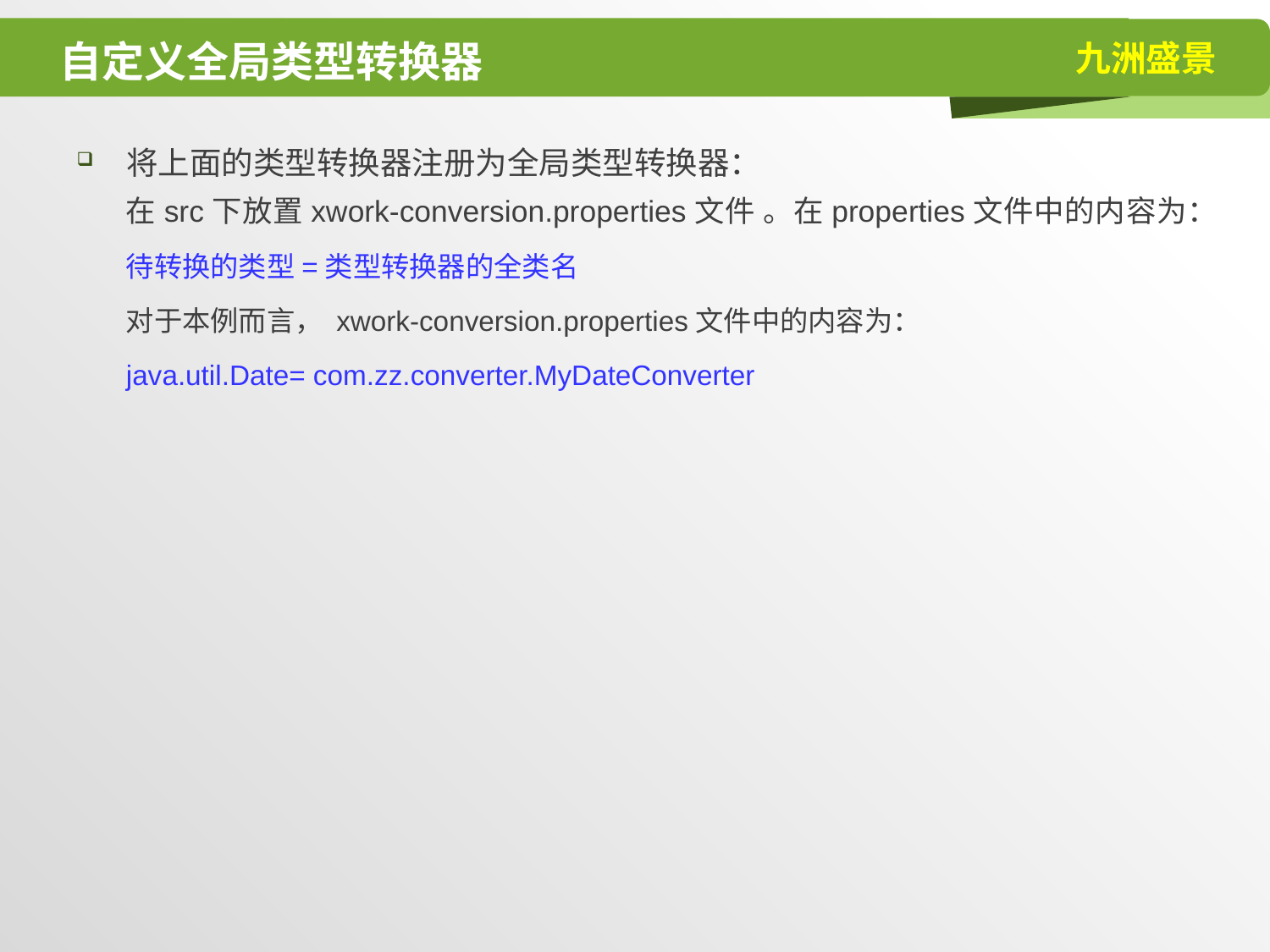

# 自定义全局类型转换器
将上面的类型转换器注册为全局类型转换器：
在src下放置xwork-conversion.properties文件 。在properties文件中的内容为：
待转换的类型=类型转换器的全类名
对于本例而言， xwork-conversion.properties文件中的内容为：
java.util.Date= com.zz.converter.MyDateConverter